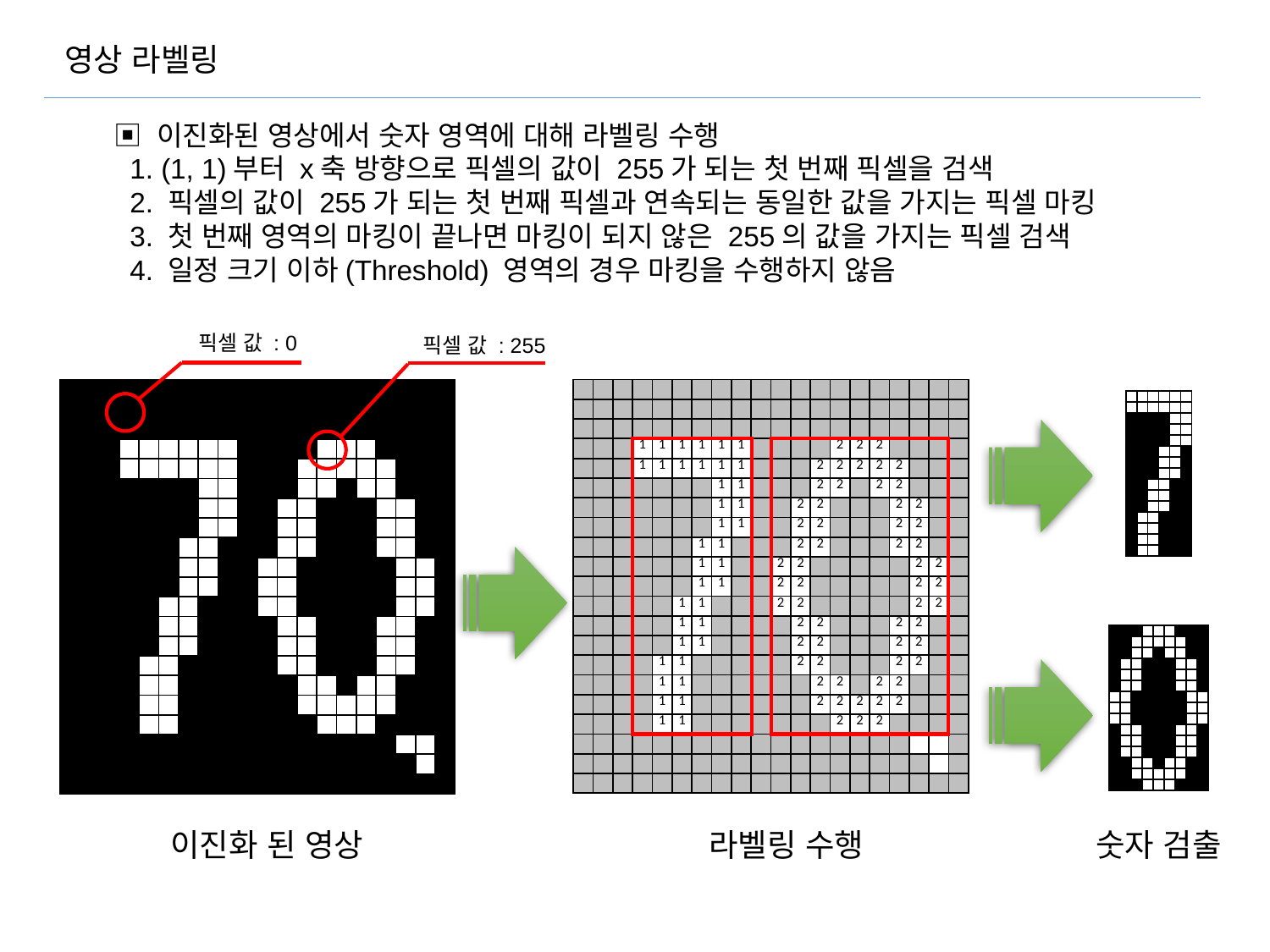

영상 라벨링
▣ 이진화된 영상에서 숫자 영역에 대해 라벨링 수행
  1. (1, 1)부터 x축 방향으로 픽셀의 값이 255가 되는 첫 번째 픽셀을 검색
  2. 픽셀의 값이 255가 되는 첫 번째 픽셀과 연속되는 동일한 값을 가지는 픽셀 마킹
  3. 첫 번째 영역의 마킹이 끝나면 마킹이 되지 않은 255의 값을 가지는 픽셀 검색
  4. 일정 크기 이하(Threshold) 영역의 경우 마킹을 수행하지 않음
픽셀 값 : 0
픽셀 값 : 255
|  |  |  |  |  |  |  |  |  |  |  |  |  |  |  |  |  |  |  |  |
| --- | --- | --- | --- | --- | --- | --- | --- | --- | --- | --- | --- | --- | --- | --- | --- | --- | --- | --- | --- |
|  |  |  |  |  |  |  |  |  |  |  |  |  |  |  |  |  |  |  |  |
|  |  |  |  |  |  |  |  |  |  |  |  |  |  |  |  |  |  |  |  |
|  |  |  | 1 | 1 | 1 | 1 | 1 | 1 |  |  |  |  | 2 | 2 | 2 |  |  |  |  |
|  |  |  | 1 | 1 | 1 | 1 | 1 | 1 |  |  |  | 2 | 2 | 2 | 2 | 2 |  |  |  |
|  |  |  |  |  |  |  | 1 | 1 |  |  |  | 2 | 2 |  | 2 | 2 |  |  |  |
|  |  |  |  |  |  |  | 1 | 1 |  |  | 2 | 2 |  |  |  | 2 | 2 |  |  |
|  |  |  |  |  |  |  | 1 | 1 |  |  | 2 | 2 |  |  |  | 2 | 2 |  |  |
|  |  |  |  |  |  | 1 | 1 |  |  |  | 2 | 2 |  |  |  | 2 | 2 |  |  |
|  |  |  |  |  |  | 1 | 1 |  |  | 2 | 2 |  |  |  |  |  | 2 | 2 |  |
|  |  |  |  |  |  | 1 | 1 |  |  | 2 | 2 |  |  |  |  |  | 2 | 2 |  |
|  |  |  |  |  | 1 | 1 |  |  |  | 2 | 2 |  |  |  |  |  | 2 | 2 |  |
|  |  |  |  |  | 1 | 1 |  |  |  |  | 2 | 2 |  |  |  | 2 | 2 |  |  |
|  |  |  |  |  | 1 | 1 |  |  |  |  | 2 | 2 |  |  |  | 2 | 2 |  |  |
|  |  |  |  | 1 | 1 |  |  |  |  |  | 2 | 2 |  |  |  | 2 | 2 |  |  |
|  |  |  |  | 1 | 1 |  |  |  |  |  |  | 2 | 2 |  | 2 | 2 |  |  |  |
|  |  |  |  | 1 | 1 |  |  |  |  |  |  | 2 | 2 | 2 | 2 | 2 |  |  |  |
|  |  |  |  | 1 | 1 |  |  |  |  |  |  |  | 2 | 2 | 2 |  |  |  |  |
|  |  |  |  |  |  |  |  |  |  |  |  |  |  |  |  |  |  |  |  |
|  |  |  |  |  |  |  |  |  |  |  |  |  |  |  |  |  |  |  |  |
|  |  |  |  |  |  |  |  |  |  |  |  |  |  |  |  |  |  |  |  |
|  |  |  |  |  |  |  |  |  |  |  |  |  |  |  |  |  |  |  |  |
| --- | --- | --- | --- | --- | --- | --- | --- | --- | --- | --- | --- | --- | --- | --- | --- | --- | --- | --- | --- |
|  |  |  |  |  |  |  |  |  |  |  |  |  |  |  |  |  |  |  |  |
|  |  |  |  |  |  |  |  |  |  |  |  |  |  |  |  |  |  |  |  |
|  |  |  |  |  |  |  |  |  |  |  |  |  |  |  |  |  |  |  |  |
|  |  |  |  |  |  |  |  |  |  |  |  |  |  |  |  |  |  |  |  |
|  |  |  |  |  |  |  |  |  |  |  |  |  |  |  |  |  |  |  |  |
|  |  |  |  |  |  |  |  |  |  |  |  |  |  |  |  |  |  |  |  |
|  |  |  |  |  |  |  |  |  |  |  |  |  |  |  |  |  |  |  |  |
|  |  |  |  |  |  |  |  |  |  |  |  |  |  |  |  |  |  |  |  |
|  |  |  |  |  |  |  |  |  |  |  |  |  |  |  |  |  |  |  |  |
|  |  |  |  |  |  |  |  |  |  |  |  |  |  |  |  |  |  |  |  |
|  |  |  |  |  |  |  |  |  |  |  |  |  |  |  |  |  |  |  |  |
|  |  |  |  |  |  |  |  |  |  |  |  |  |  |  |  |  |  |  |  |
|  |  |  |  |  |  |  |  |  |  |  |  |  |  |  |  |  |  |  |  |
|  |  |  |  |  |  |  |  |  |  |  |  |  |  |  |  |  |  |  |  |
|  |  |  |  |  |  |  |  |  |  |  |  |  |  |  |  |  |  |  |  |
|  |  |  |  |  |  |  |  |  |  |  |  |  |  |  |  |  |  |  |  |
|  |  |  |  |  |  |  |  |  |  |  |  |  |  |  |  |  |  |  |  |
|  |  |  |  |  |  |  |  |  |  |  |  |  |  |  |  |  |  |  |  |
|  |  |  |  |  |  |  |  |  |  |  |  |  |  |  |  |  |  |  |  |
|  |  |  |  |  |  |  |  |  |  |  |  |  |  |  |  |  |  |  |  |
|  |  |  |  |  |  |
| --- | --- | --- | --- | --- | --- |
|  |  |  |  |  |  |
|  |  |  |  |  |  |
|  |  |  |  |  |  |
|  |  |  |  |  |  |
|  |  |  |  |  |  |
|  |  |  |  |  |  |
|  |  |  |  |  |  |
|  |  |  |  |  |  |
|  |  |  |  |  |  |
|  |  |  |  |  |  |
|  |  |  |  |  |  |
|  |  |  |  |  |  |
|  |  |  |  |  |  |
|  |  |  |  |  |  |

|  |  |  |  |  |  |  |  |  |
| --- | --- | --- | --- | --- | --- | --- | --- | --- |
|  |  |  |  |  |  |  |  |  |
|  |  |  |  |  |  |  |  |  |
|  |  |  |  |  |  |  |  |  |
|  |  |  |  |  |  |  |  |  |
|  |  |  |  |  |  |  |  |  |
|  |  |  |  |  |  |  |  |  |
|  |  |  |  |  |  |  |  |  |
|  |  |  |  |  |  |  |  |  |
|  |  |  |  |  |  |  |  |  |
|  |  |  |  |  |  |  |  |  |
|  |  |  |  |  |  |  |  |  |
|  |  |  |  |  |  |  |  |  |
|  |  |  |  |  |  |  |  |  |
|  |  |  |  |  |  |  |  |  |

이진화 된 영상
라벨링 수행
숫자 검출